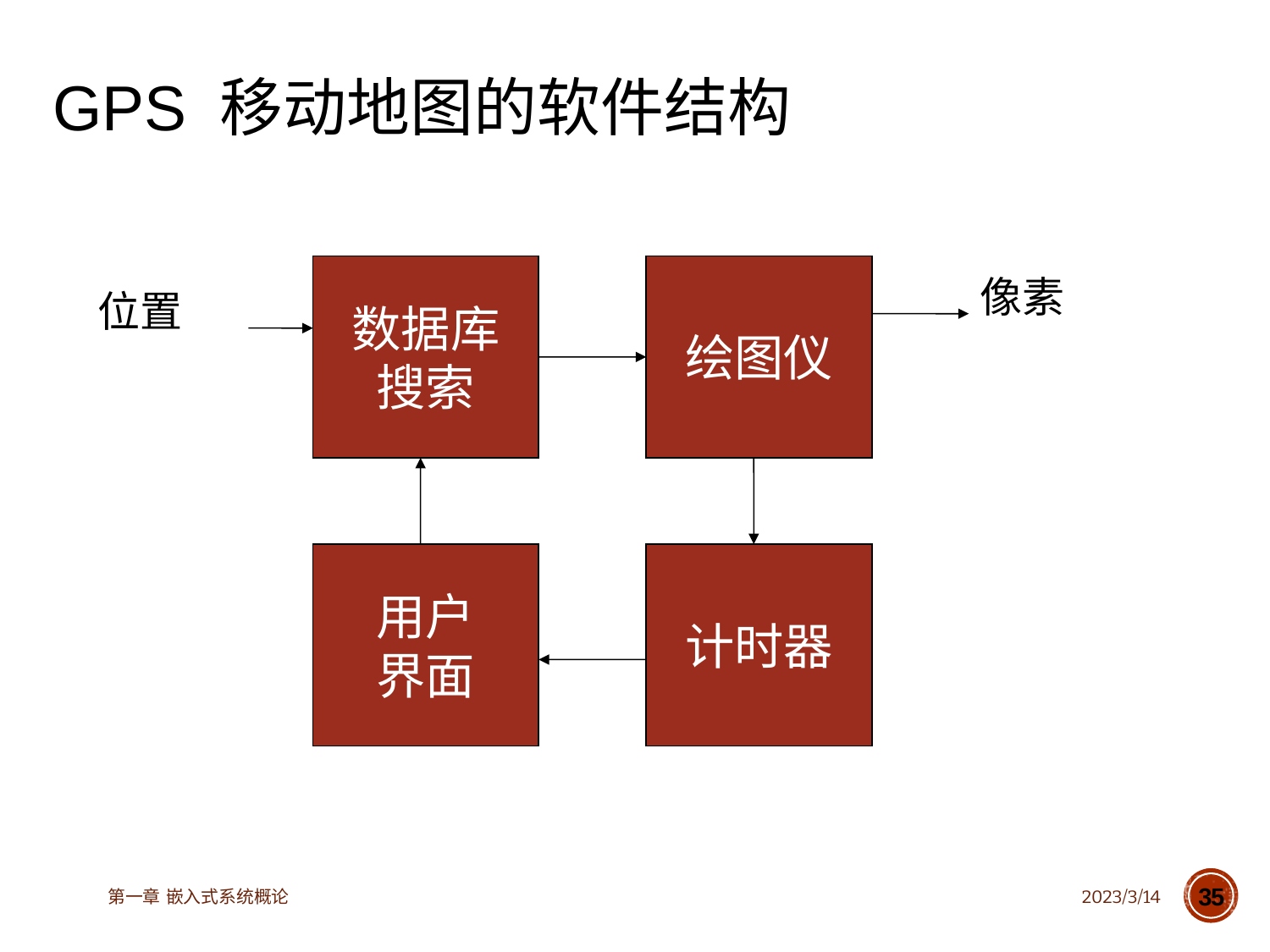

# GPS 移动地图的软件结构
数据库
搜索
绘图仪
像素
位置

用户
界面
计时器

第一章 嵌入式系统概论
2023/3/14
35